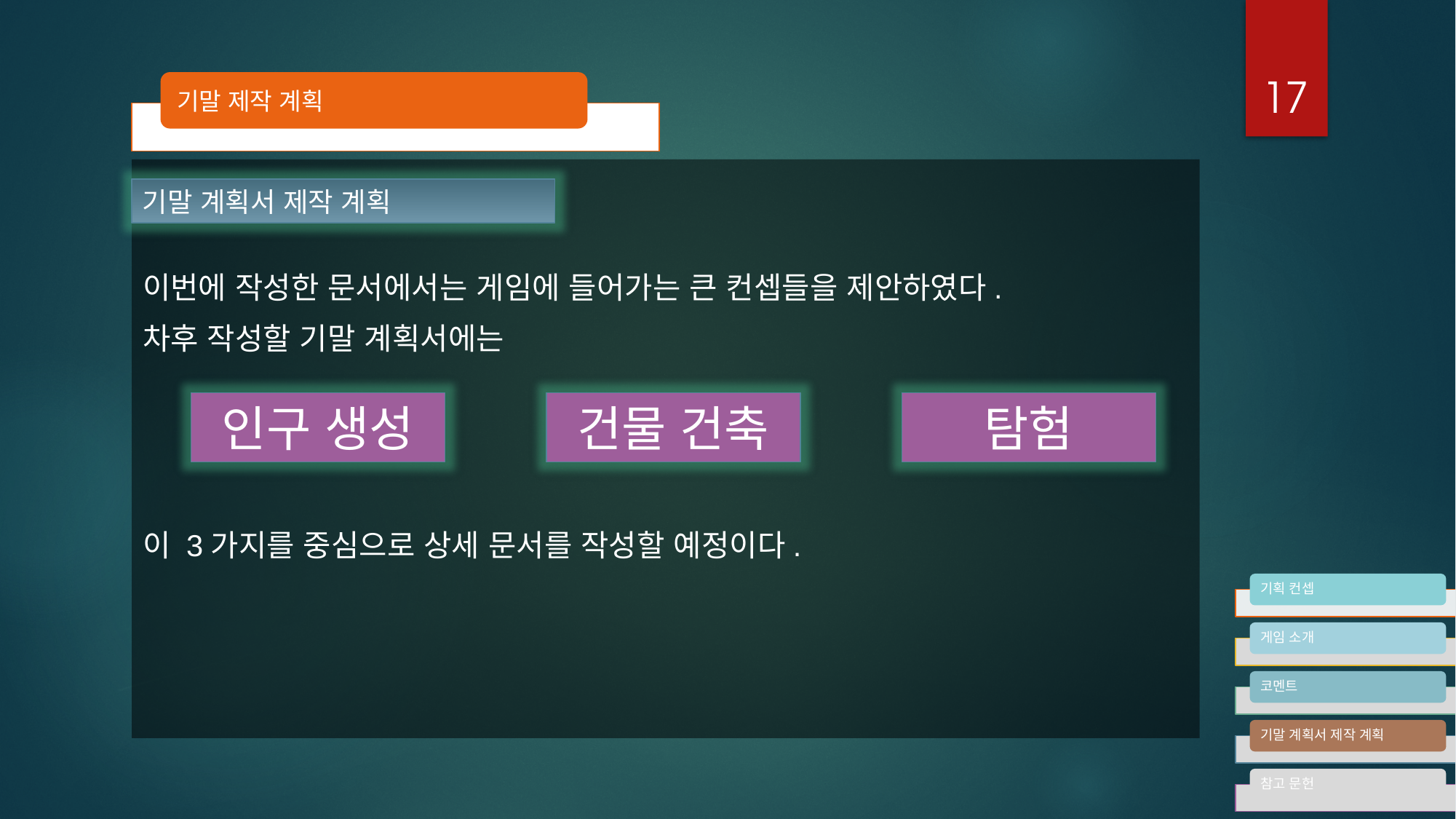

17

기말 제작 계획

이번에 작성한 문서에서는 게임에 들어가는 큰 컨셉들을 제안하였다.
차후 작성할 기말 계획서에는

이 3가지를 중심으로 상세 문서를 작성할 예정이다.
기말 계획서 제작 계획
탐험
건물 건축
인구 생성
기획 컨셉
게임 소개
코멘트
기말 계획서 제작 계획
참고 문헌